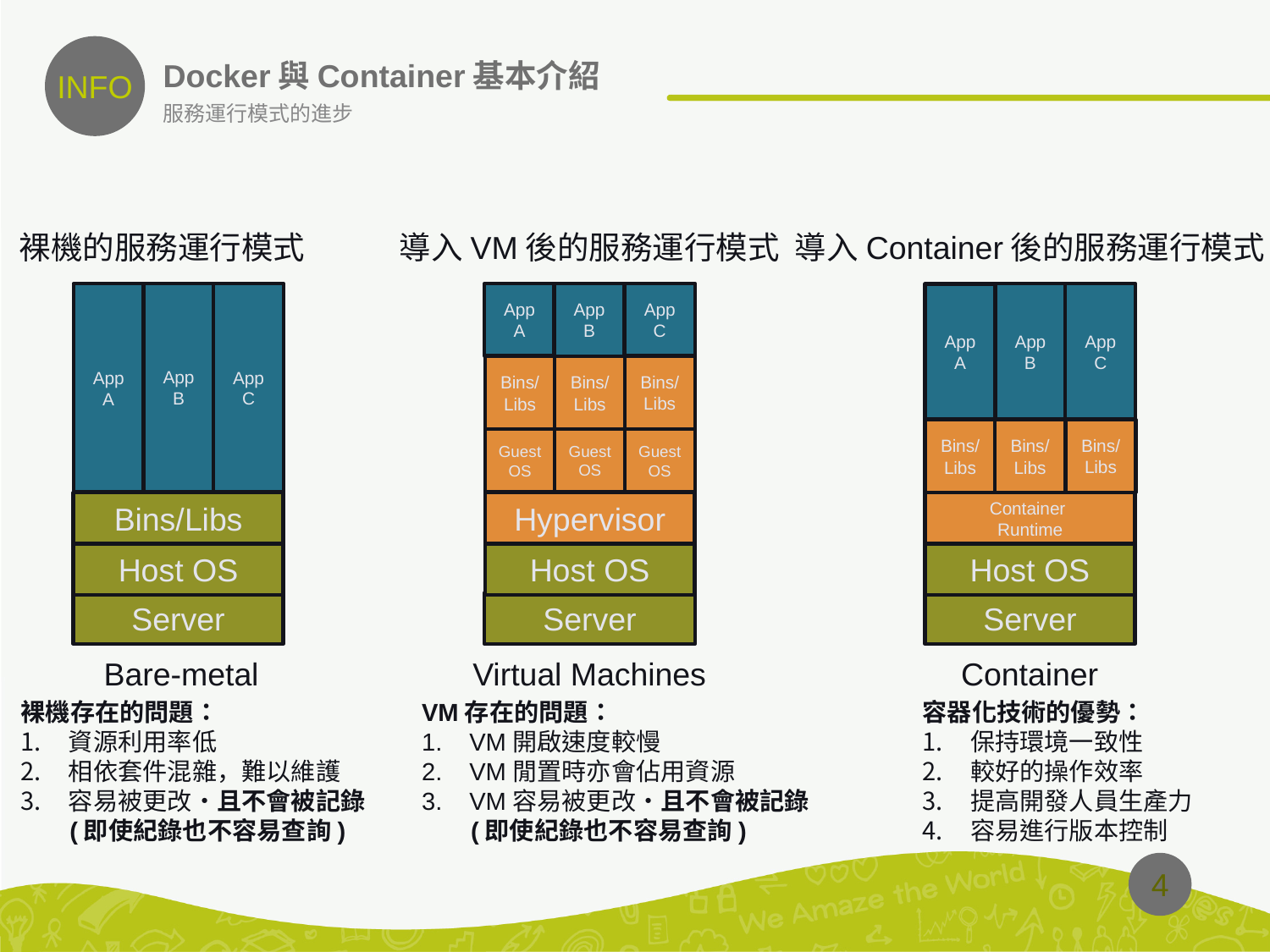

INFO
# Docker與Container基本介紹
服務運行模式的進步
導入VM後的服務運行模式
導入Container後的服務運行模式
裸機的服務運行模式
App B
App B
App C
App B
App A
App C
App C
App A
App A
Bins/
Libs
Bins/
Libs
Bins/
Libs
Bins/
Libs
Bins/
Libs
Bins/
Libs
Guest
OS
Guest
OS
Guest
OS
Bins/Libs
Hypervisor
Container
Runtime
Host OS
Host OS
Host OS
Server
Server
Server
Bare-metal
Virtual Machines
Container
裸機存在的問題：
資源利用率低
相依套件混雜，難以維護
容易被更改・且不會被記錄
       (即使紀錄也不容易查詢)
容器化技術的優勢：
保持環境一致性
較好的操作效率
提高開發人員生產力
容易進行版本控制
VM存在的問題：
VM開啟速度較慢
VM閒置時亦會佔用資源
VM容易被更改・且不會被記錄
       (即使紀錄也不容易查詢)
4